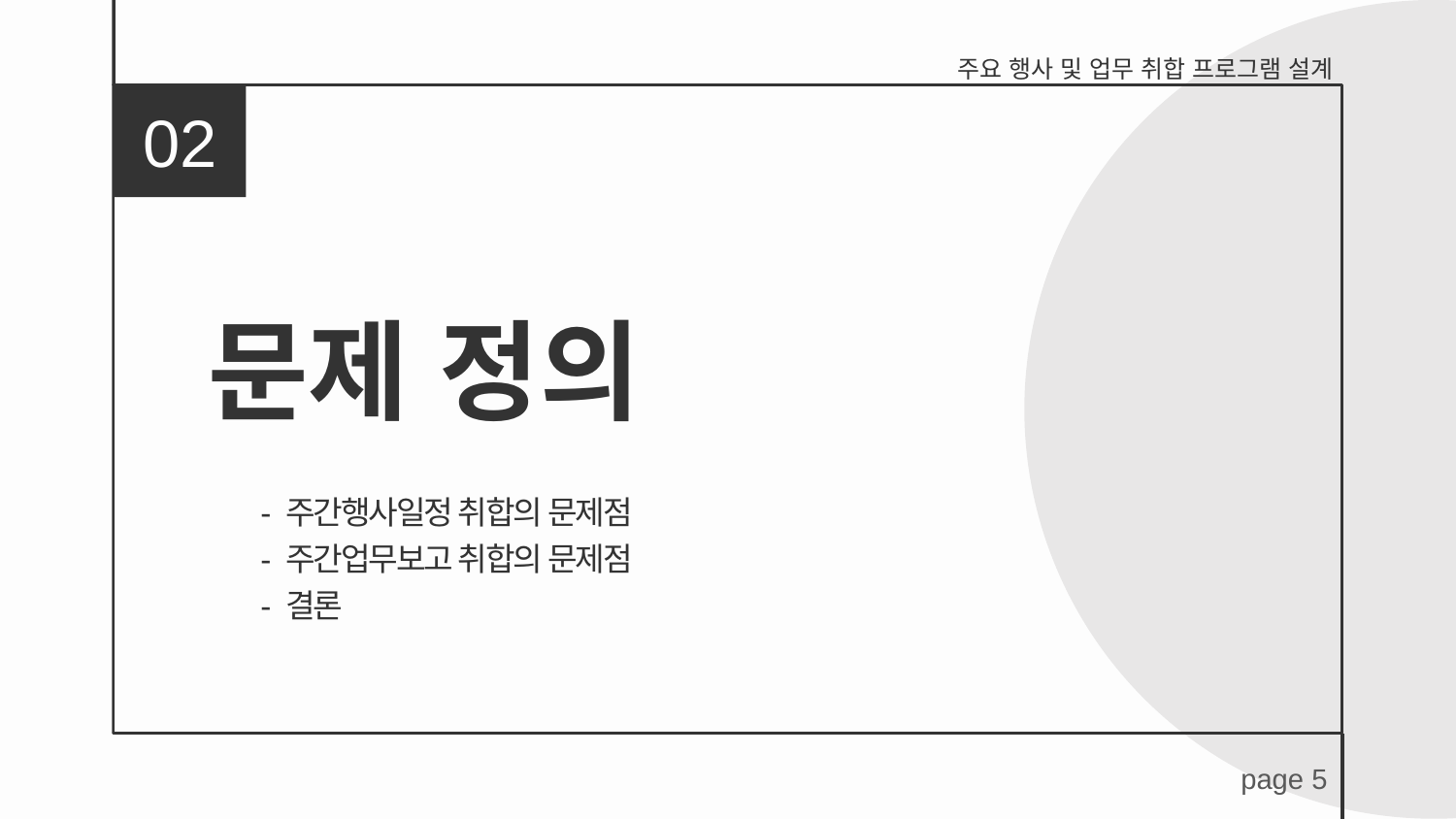

주요 행사 및 업무 취합 프로그램 설계
02
# 문제 정의
- 주간행사일정 취합의 문제점
- 주간업무보고 취합의 문제점
- 결론
page 5